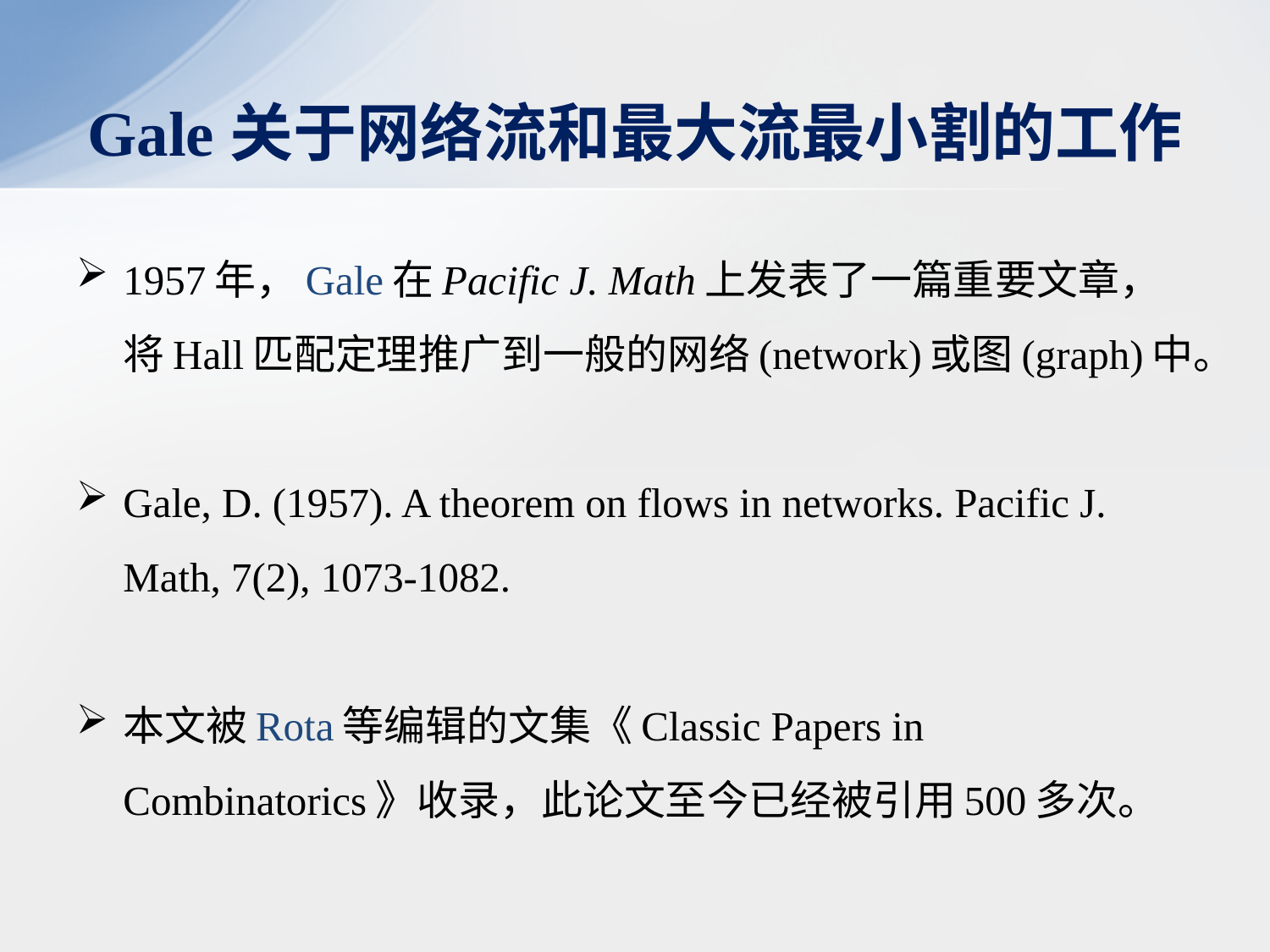

# Gale关于网络流和最大流最小割的工作
1957年，Gale在Pacific J. Math上发表了一篇重要文章，将Hall匹配定理推广到一般的网络(network)或图(graph)中。

Gale, D. (1957). A theorem on flows in networks. Pacific J. Math, 7(2), 1073-1082.

本文被Rota等编辑的文集《Classic Papers in Combinatorics》收录，此论文至今已经被引用500多次。